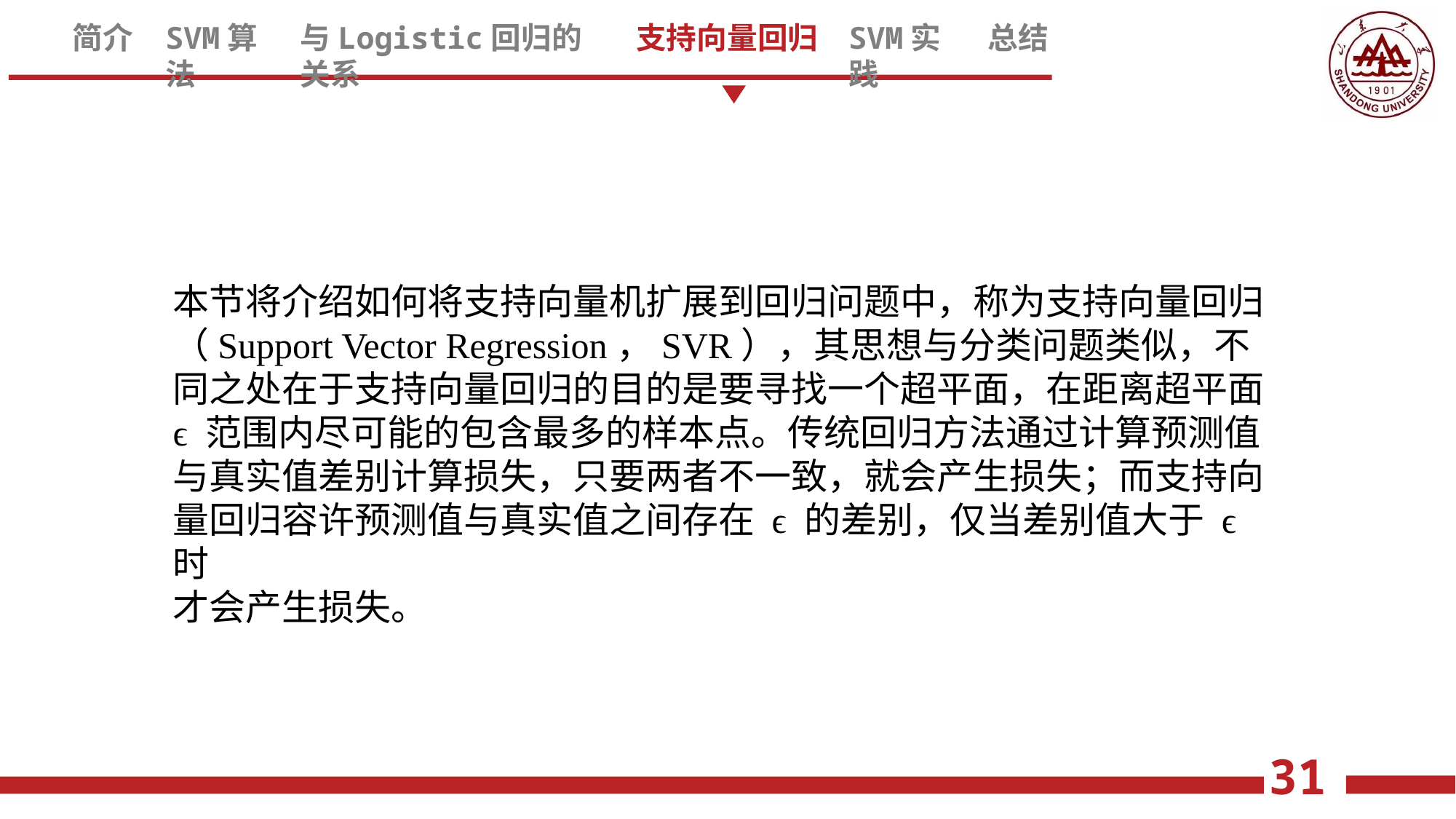

本节将介绍如何将支持向量机扩展到回归问题中，称为支持向量回归（Support Vector Regression，SVR），其思想与分类问题类似，不同之处在于支持向量回归的目的是要寻找一个超平面，在距离超平面ϵ 范围内尽可能的包含最多的样本点。传统回归方法通过计算预测值与真实值差别计算损失，只要两者不一致，就会产生损失；而支持向量回归容许预测值与真实值之间存在 ϵ 的差别，仅当差别值大于 ϵ 时
才会产生损失。